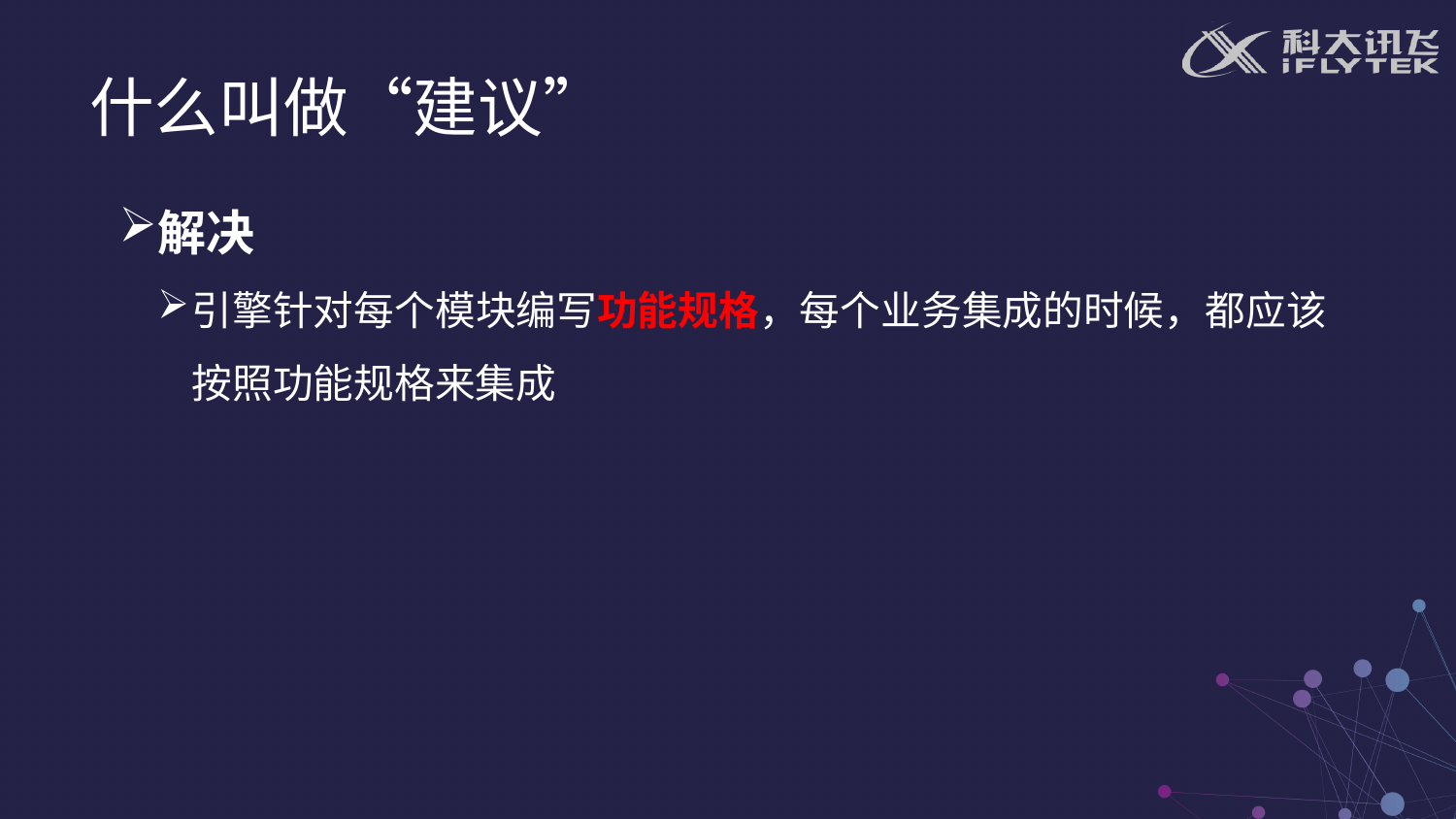

什么叫做“建议”
解决
引擎针对每个模块编写功能规格，每个业务集成的时候，都应该按照功能规格来集成